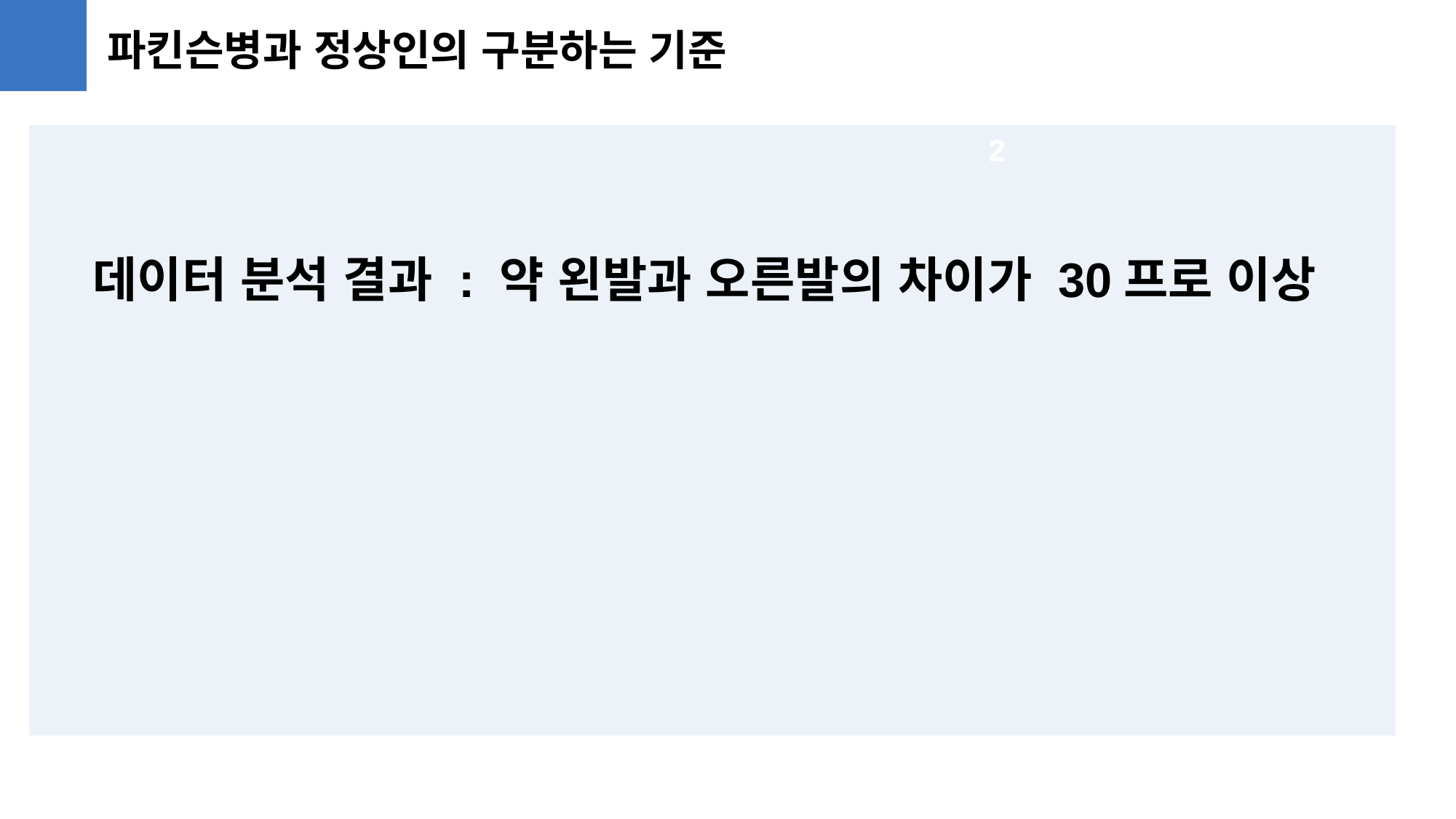

파킨슨병과 정상인의 구분하는 기준

2
데이터 분석 결과 : 약 왼발과 오른발의 차이가 30프로 이상